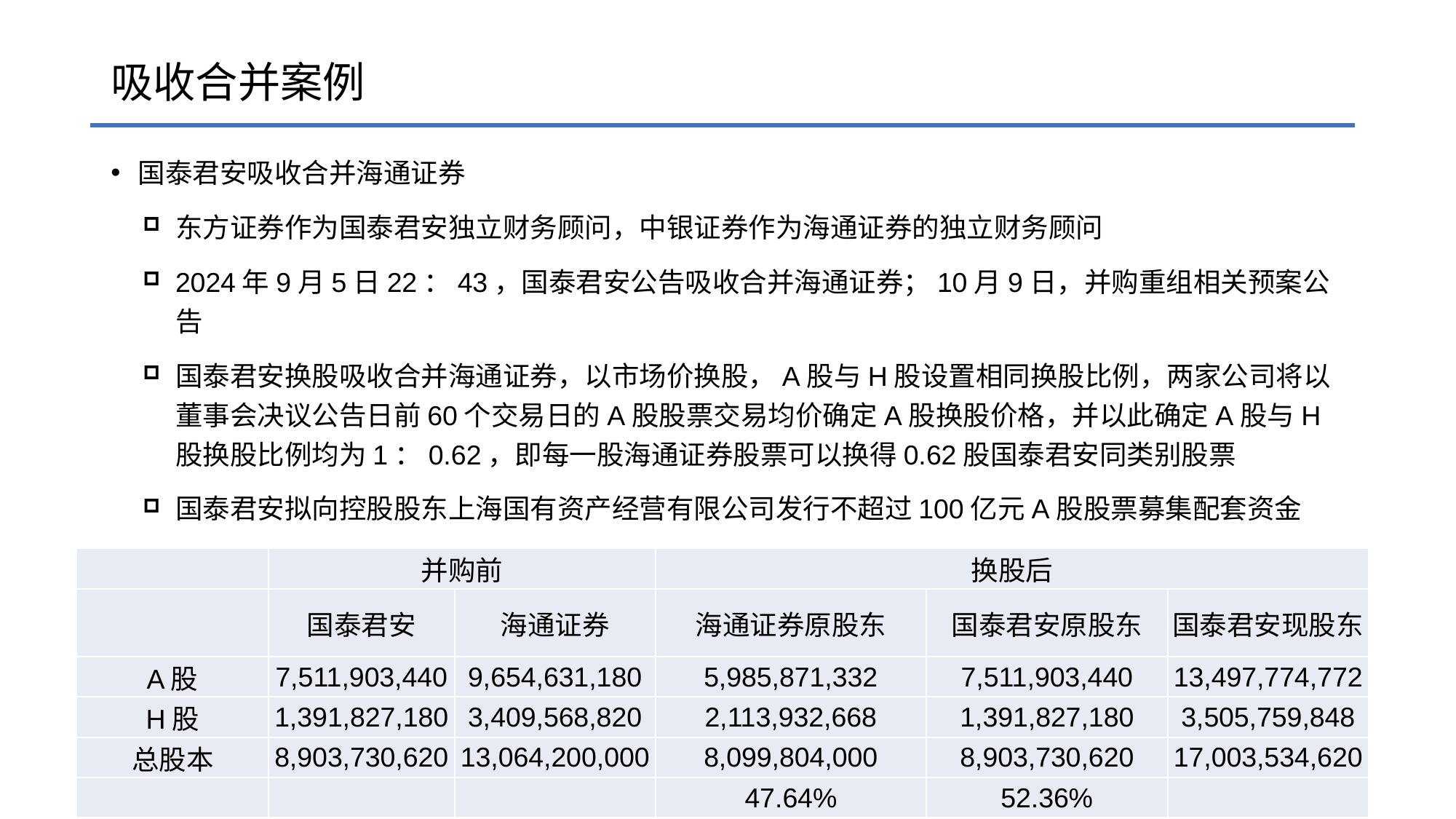

# 吸收合并案例
国泰君安吸收合并海通证券
东方证券作为国泰君安独立财务顾问，中银证券作为海通证券的独立财务顾问
2024年9月5日22：43，国泰君安公告吸收合并海通证券；10月9日，并购重组相关预案公告
国泰君安换股吸收合并海通证券，以市场价换股，A股与H股设置相同换股比例，两家公司将以董事会决议公告日前60个交易日的A股股票交易均价确定A股换股价格，并以此确定A股与H股换股比例均为1：0.62，即每一股海通证券股票可以换得0.62股国泰君安同类别股票
国泰君安拟向控股股东上海国有资产经营有限公司发行不超过100亿元A股股票募集配套资金
海通证券将终止上市并注销法人资格

|  | 并购前 |  | 换股后 |  |  |
| --- | --- | --- | --- | --- | --- |
|  | 国泰君安 | 海通证券 | 海通证券原股东 | 国泰君安原股东 | 国泰君安现股东 |
| A股 | 7,511,903,440 | 9,654,631,180 | 5,985,871,332 | 7,511,903,440 | 13,497,774,772 |
| H股 | 1,391,827,180 | 3,409,568,820 | 2,113,932,668 | 1,391,827,180 | 3,505,759,848 |
| 总股本 | 8,903,730,620 | 13,064,200,000 | 8,099,804,000 | 8,903,730,620 | 17,003,534,620 |
|  |  |  | 47.64% | 52.36% |  |
7